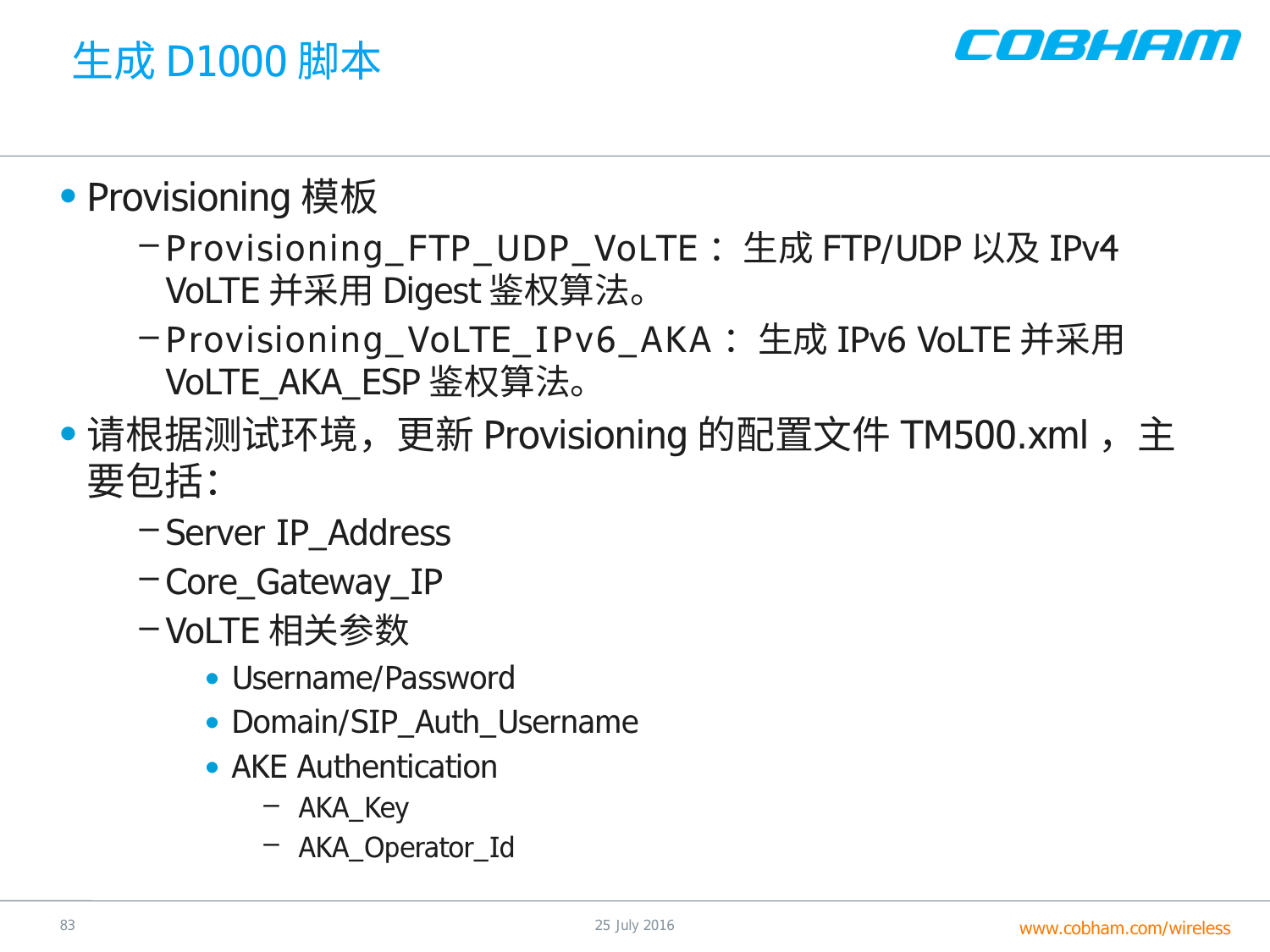

# 生成D1000脚本

Provisioning模板
Provisioning_FTP_UDP_VoLTE：生成FTP/UDP以及IPv4 VoLTE并采用Digest鉴权算法。
Provisioning_VoLTE_IPv6_AKA：生成IPv6 VoLTE并采用VoLTE_AKA_ESP鉴权算法。
请根据测试环境，更新Provisioning的配置文件TM500.xml，主要包括：
Server IP_Address
Core_Gateway_IP
VoLTE相关参数
Username/Password
Domain/SIP_Auth_Username
AKE Authentication
AKA_Key
AKA_Operator_Id
83
25 July 2016